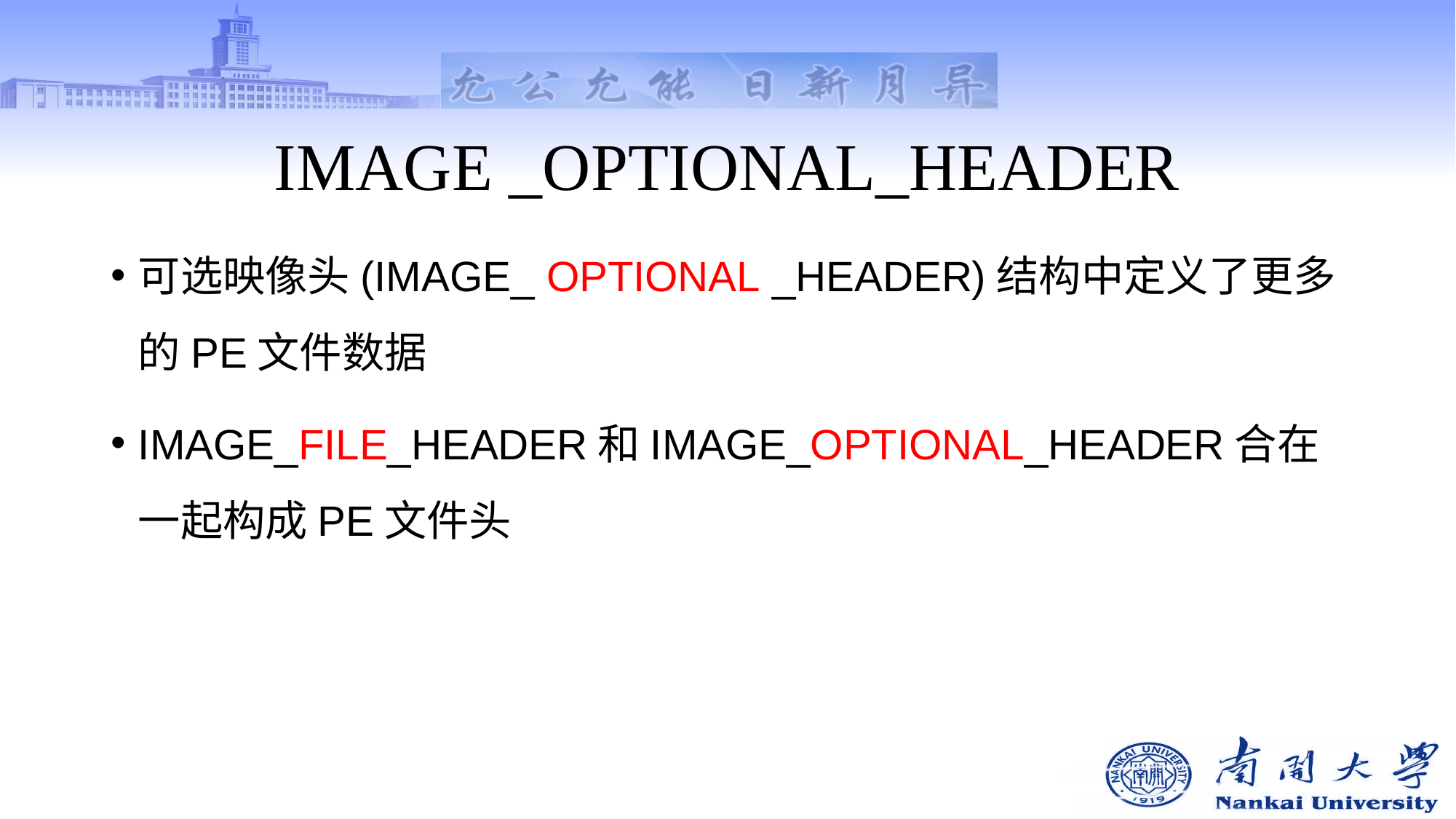

# IMAGE _OPTIONAL_HEADER
可选映像头(IMAGE_ OPTIONAL _HEADER)结构中定义了更多的PE文件数据
IMAGE_FILE_HEADER和IMAGE_OPTIONAL_HEADER合在一起构成PE文件头